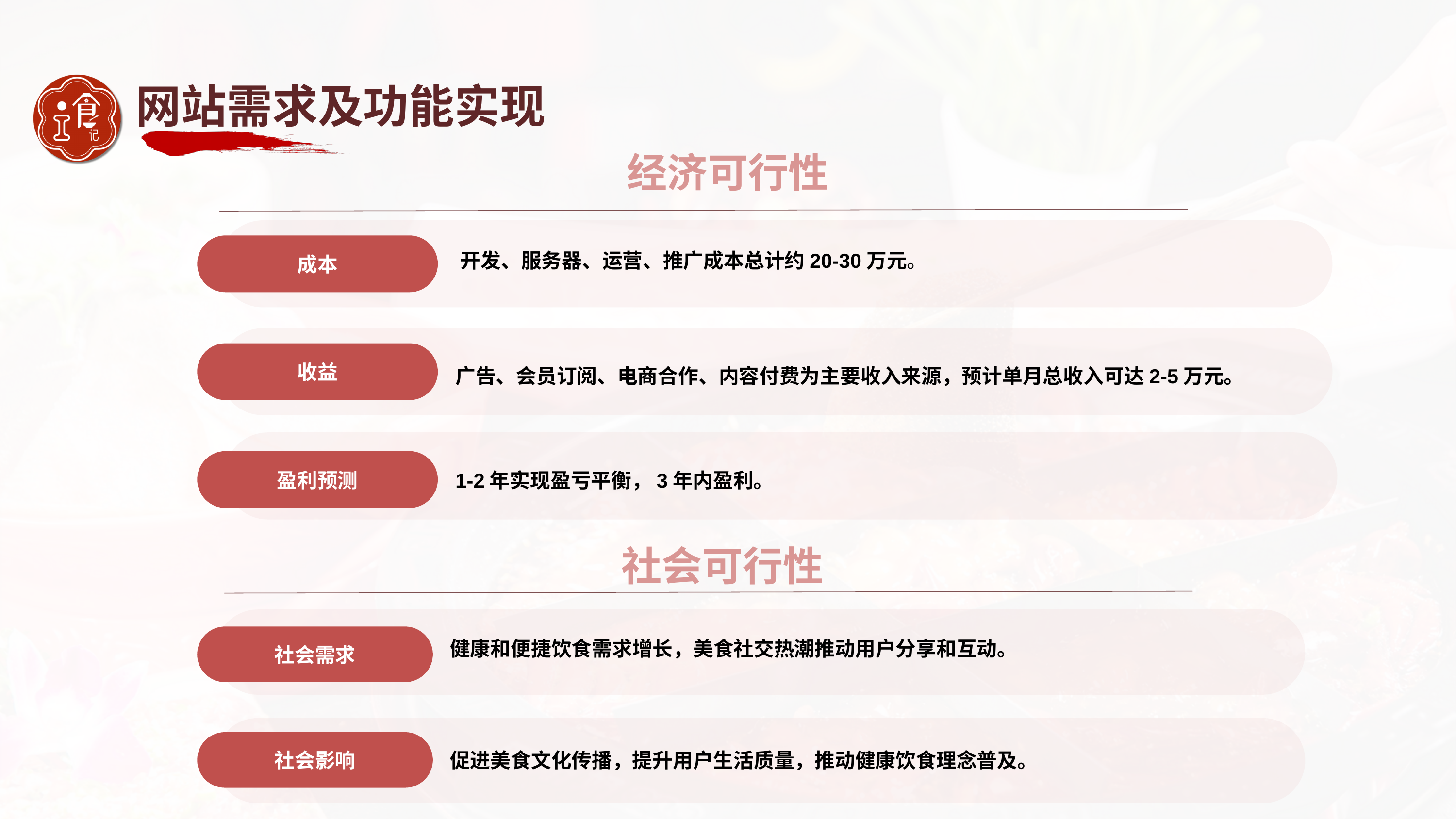

网站需求及功能实现

经济可行性

开发、服务器、运营、推广成本总计约20-30万元。
成本

广告、会员订阅、电商合作、内容付费为主要收入来源，预计单月总收入可达2-5万元。
收益

1-2年实现盈亏平衡，3年内盈利。

盈利预测
社会可行性

健康和便捷饮食需求增长，美食社交热潮推动用户分享和互动。
社会需求

社会影响
促进美食文化传播，提升用户生活质量，推动健康饮食理念普及。